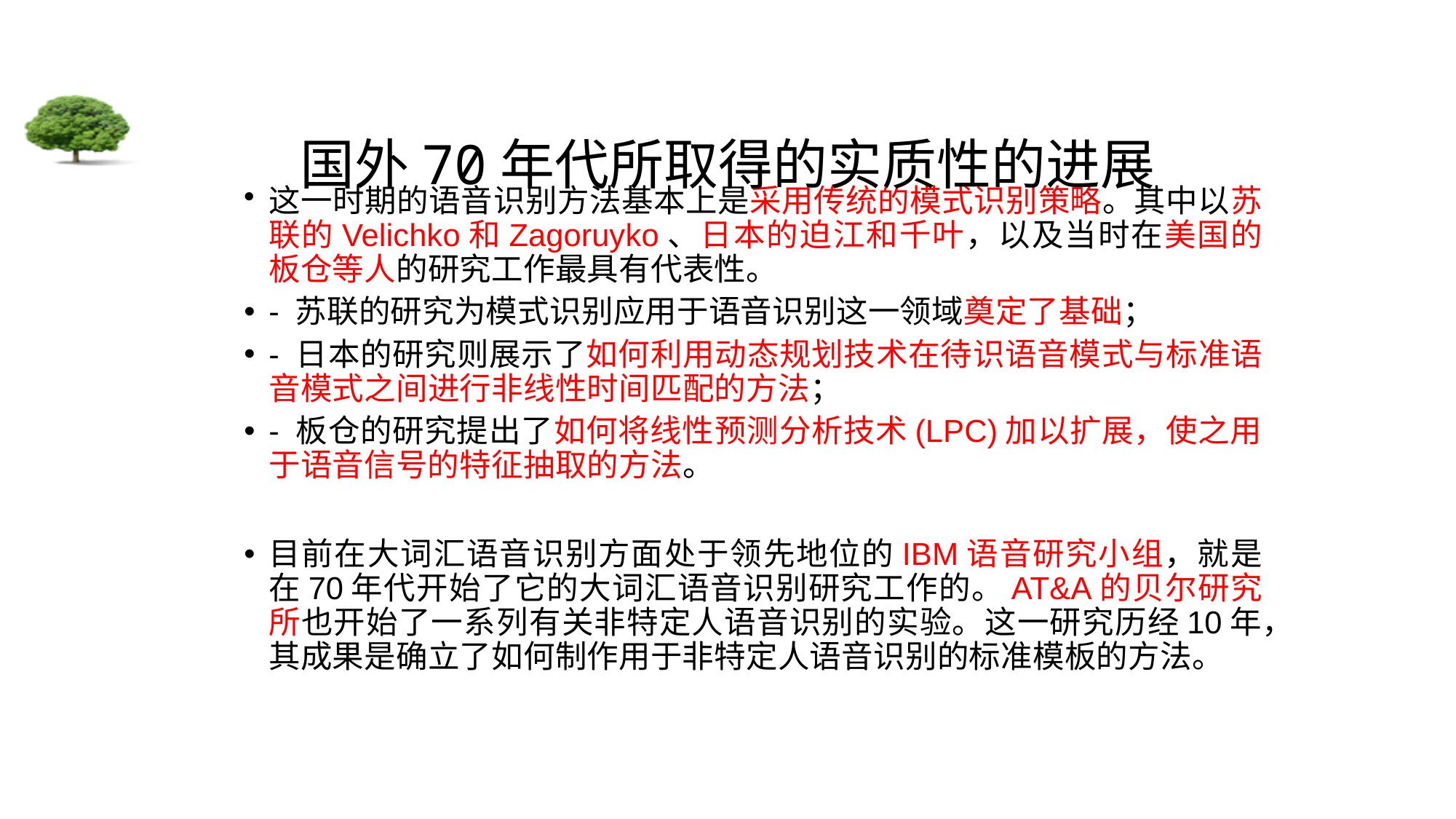

# 国外70年代所取得的实质性的进展
这一时期的语音识别方法基本上是采用传统的模式识别策略。其中以苏联的Velichko和Zagoruyko、日本的迫江和千叶，以及当时在美国的板仓等人的研究工作最具有代表性。
- 苏联的研究为模式识别应用于语音识别这一领域奠定了基础；
- 日本的研究则展示了如何利用动态规划技术在待识语音模式与标准语音模式之间进行非线性时间匹配的方法；
- 板仓的研究提出了如何将线性预测分析技术(LPC)加以扩展，使之用于语音信号的特征抽取的方法。

目前在大词汇语音识别方面处于领先地位的IBM语音研究小组，就是在70年代开始了它的大词汇语音识别研究工作的。AT&A的贝尔研究所也开始了一系列有关非特定人语音识别的实验。这一研究历经10年，其成果是确立了如何制作用于非特定人语音识别的标准模板的方法。